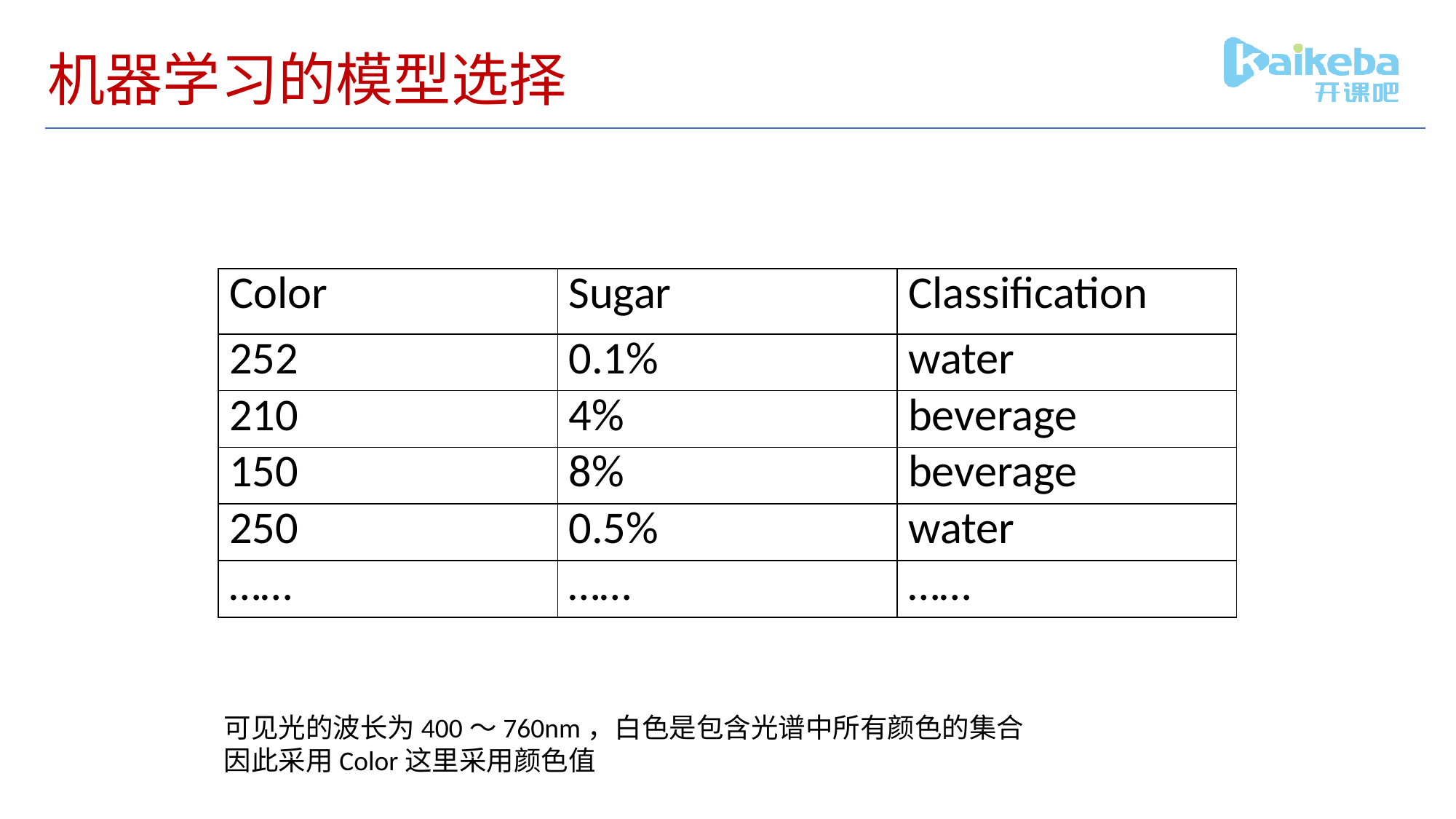

# 机器学习的模型选择
| Color | Sugar | Classification |
| --- | --- | --- |
| 252 | 0.1% | water |
| 210 | 4% | beverage |
| 150 | 8% | beverage |
| 250 | 0.5% | water |
| …… | …… | …… |
可见光的波长为400～760nm，白色是包含光谱中所有颜色的集合
因此采用Color这里采用颜色值